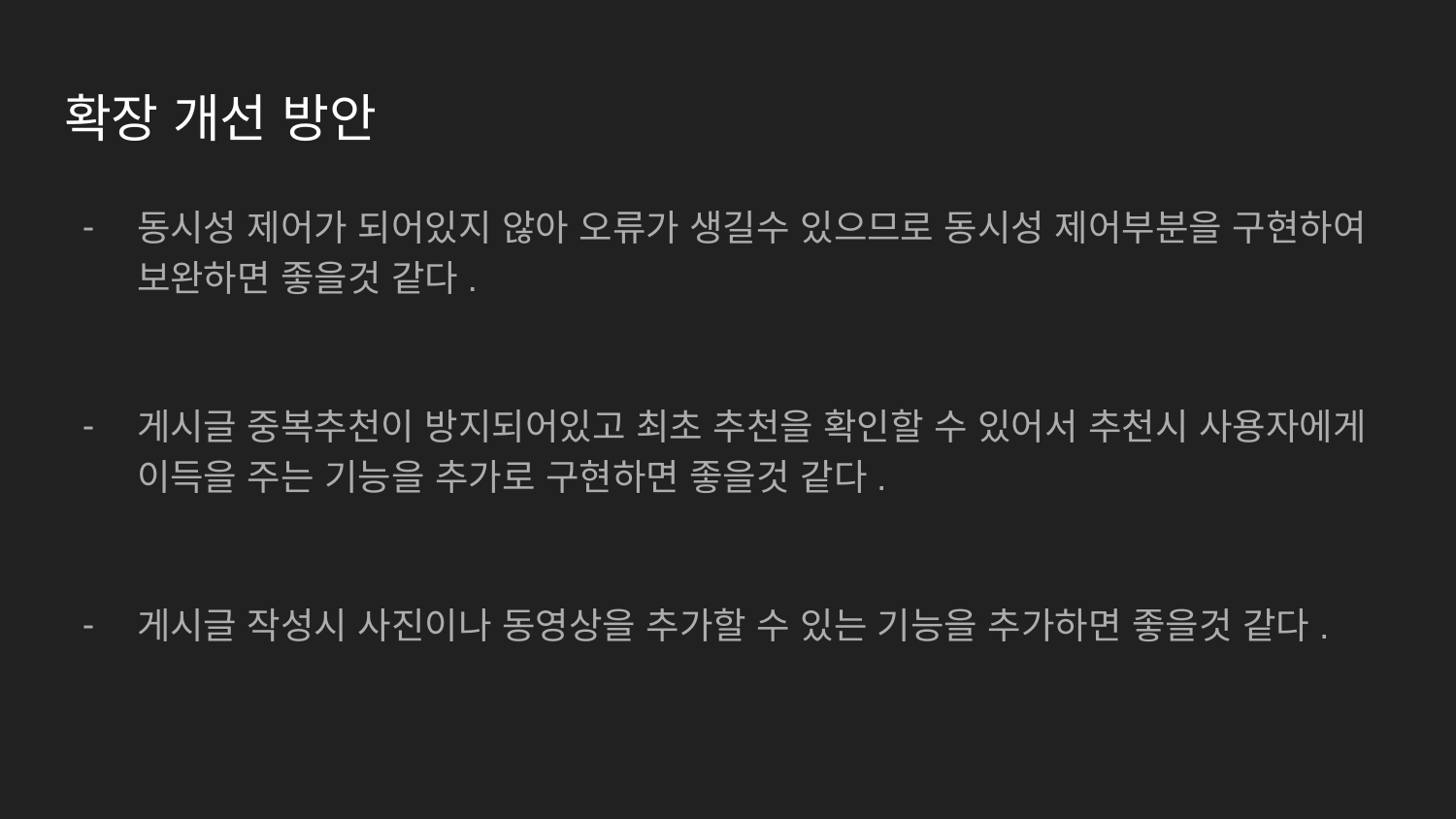

# 확장 개선 방안
동시성 제어가 되어있지 않아 오류가 생길수 있으므로 동시성 제어부분을 구현하여 보완하면 좋을것 같다.

게시글 중복추천이 방지되어있고 최초 추천을 확인할 수 있어서 추천시 사용자에게 이득을 주는 기능을 추가로 구현하면 좋을것 같다.

게시글 작성시 사진이나 동영상을 추가할 수 있는 기능을 추가하면 좋을것 같다.